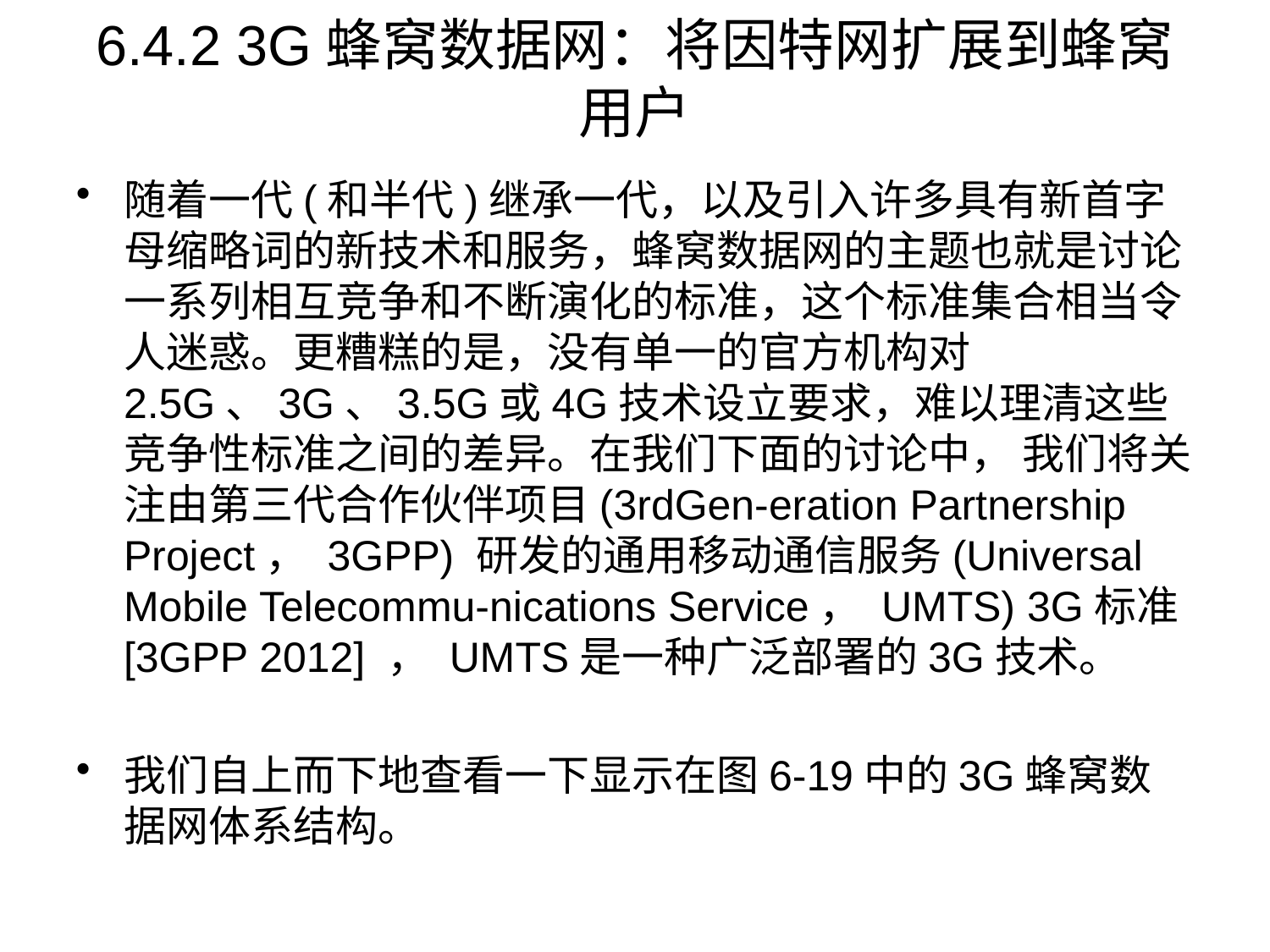

# 6.4.2 3G蜂窝数据网：将因特网扩展到蜂窝用户
随着一代(和半代)继承一代，以及引入许多具有新首字母缩略词的新技术和服务，蜂窝数据网的主题也就是讨论一系列相互竞争和不断演化的标准，这个标准集合相当令人迷惑。更糟糕的是，没有单一的官方机构对2.5G、3G、3.5G或4G技术设立要求，难以理清这些竞争性标准之间的差异。在我们下面的讨论中， 我们将关注由第三代合作伙伴项目(3rdGen-eration Partnership Project， 3GPP) 研发的通用移动通信服务(Universal Mobile Telecommu-nications Service， UMTS) 3G标准[3GPP 2012] ， UMTS是一种广泛部署的3G技术。

我们自上而下地查看一下显示在图6-19中的3G蜂窝数据网体系结构。